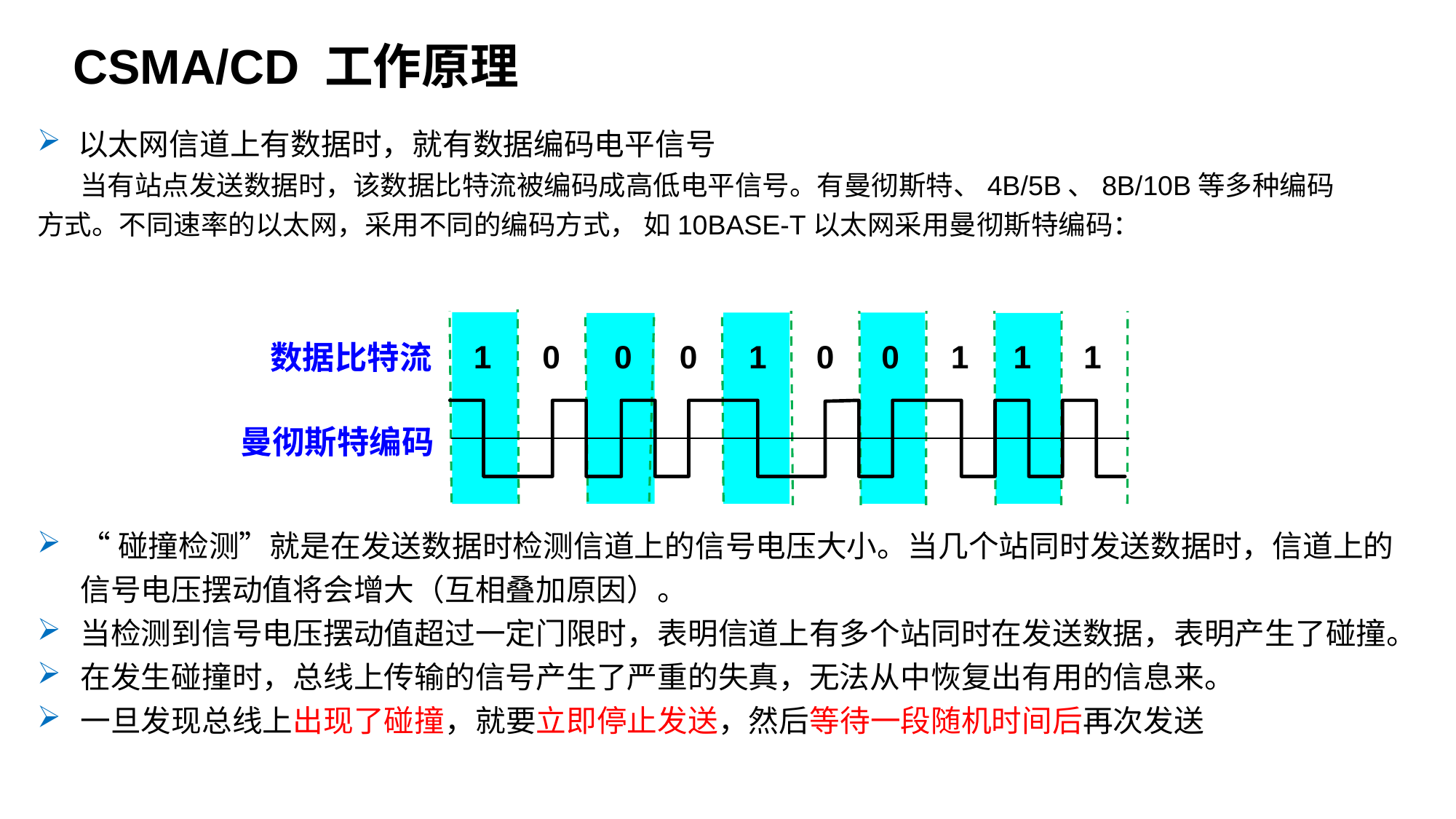

CSMA/CD 工作原理
以太网信道上有数据时，就有数据编码电平信号
当有站点发送数据时，该数据比特流被编码成高低电平信号。有曼彻斯特、4B/5B、8B/10B等多种编码方式。不同速率的以太网，采用不同的编码方式， 如10BASE-T以太网采用曼彻斯特编码：

1
0
0
0
1
0
0
1
1
1
数据比特流

曼彻斯特编码
“碰撞检测”就是在发送数据时检测信道上的信号电压大小。当几个站同时发送数据时，信道上的信号电压摆动值将会增大（互相叠加原因）。
当检测到信号电压摆动值超过一定门限时，表明信道上有多个站同时在发送数据，表明产生了碰撞。
在发生碰撞时，总线上传输的信号产生了严重的失真，无法从中恢复出有用的信息来。
一旦发现总线上出现了碰撞，就要立即停止发送，然后等待一段随机时间后再次发送
曼彻斯特编码缺点是：它所占的频带宽度比原始的基带信号增加了一倍。